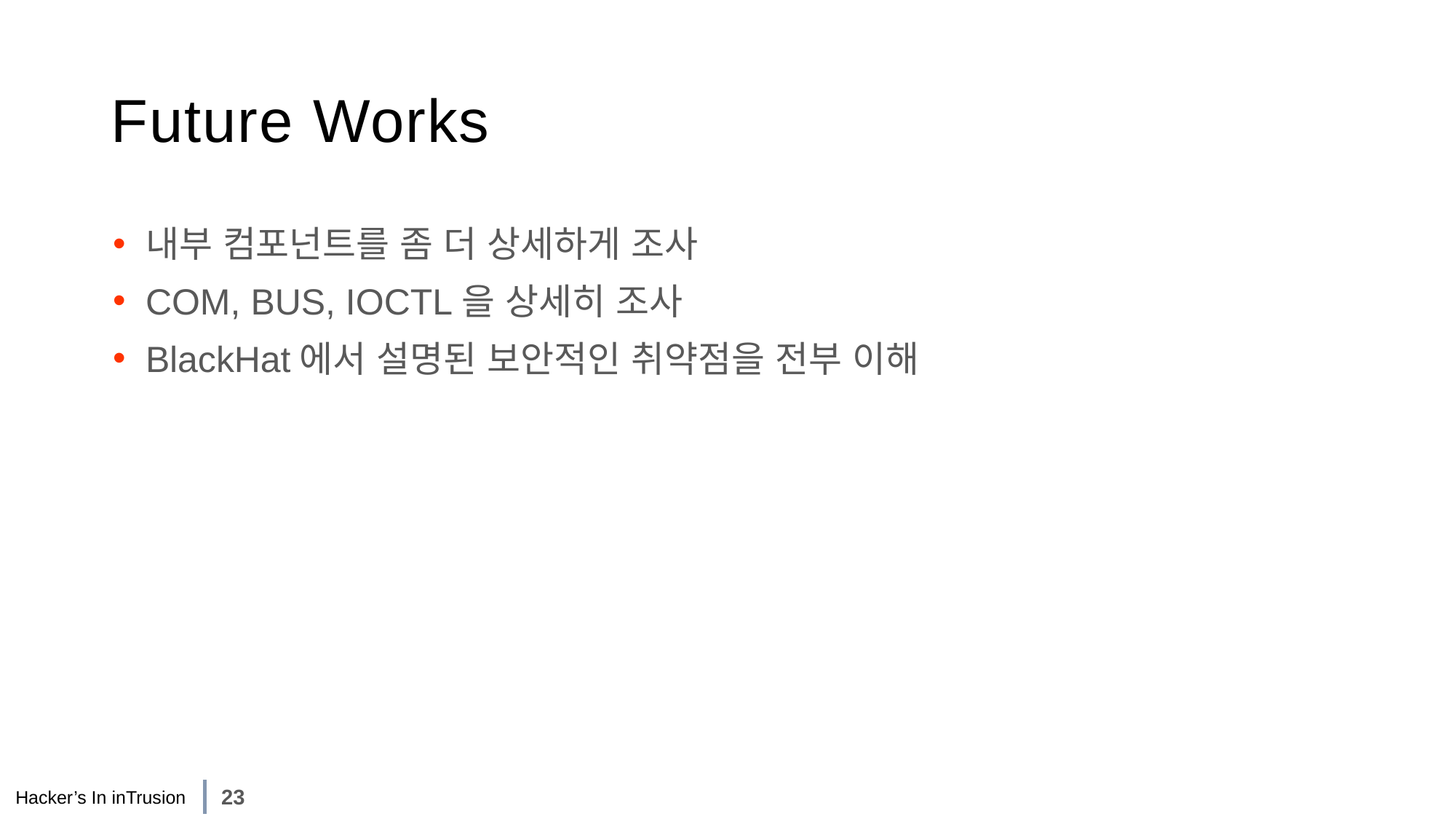

# Future Works
내부 컴포넌트를 좀 더 상세하게 조사
COM, BUS, IOCTL을 상세히 조사
BlackHat에서 설명된 보안적인 취약점을 전부 이해